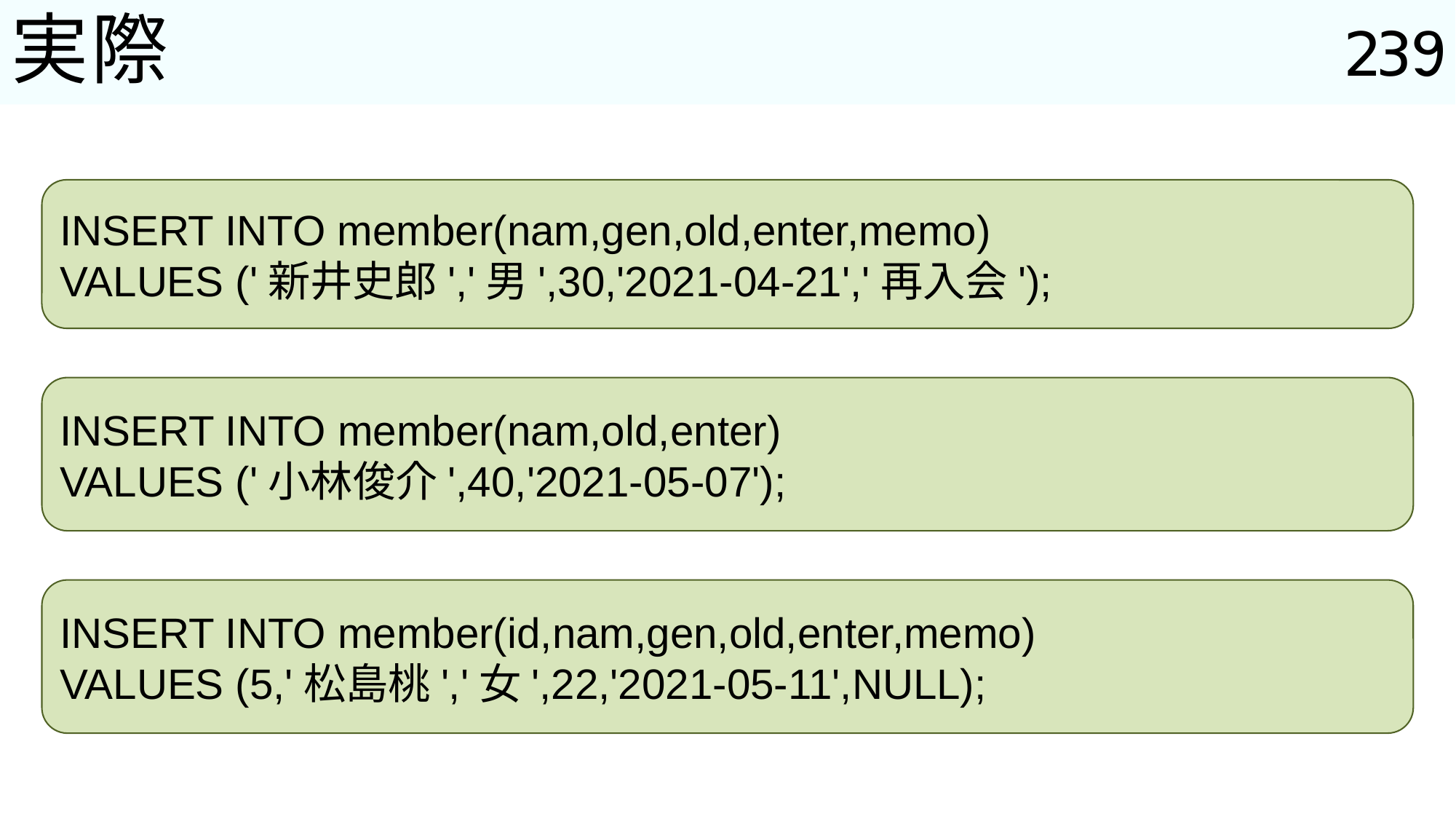

239
# 実際
INSERT INTO member(nam,gen,old,enter,memo)
VALUES ('新井史郎','男',30,'2021-04-21','再入会');

INSERT INTO member(nam,old,enter)
VALUES ('小林俊介',40,'2021-05-07');

INSERT INTO member(id,nam,gen,old,enter,memo)
VALUES (5,'松島桃','女',22,'2021-05-11',NULL);